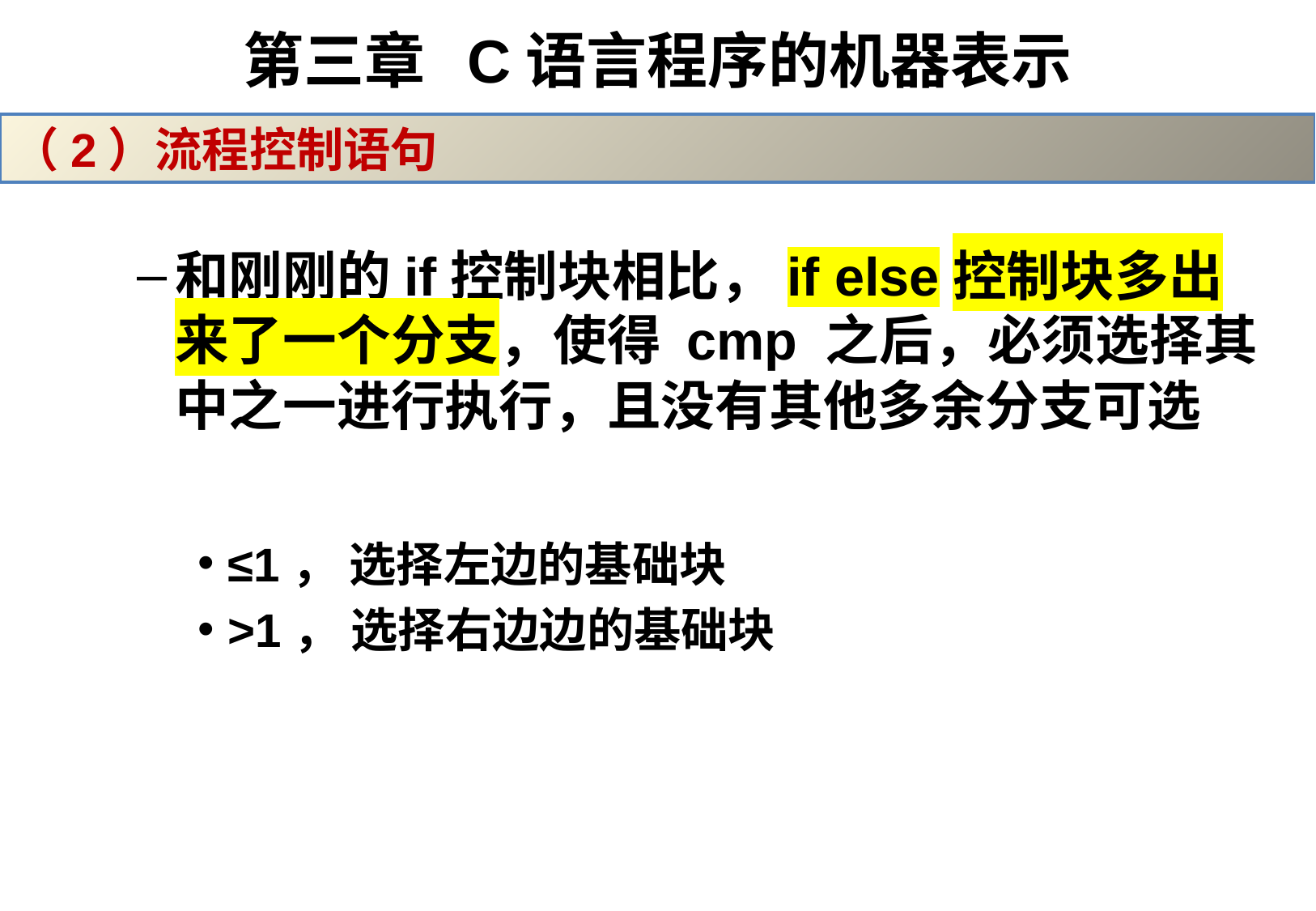

# 第三章  C语言程序的机器表示
（2）流程控制语句
和刚刚的if控制块相比，if else控制块多出来了一个分支，使得 cmp 之后，必须选择其中之一进行执行，且没有其他多余分支可选

≤1， 选择左边的基础块
>1， 选择右边边的基础块